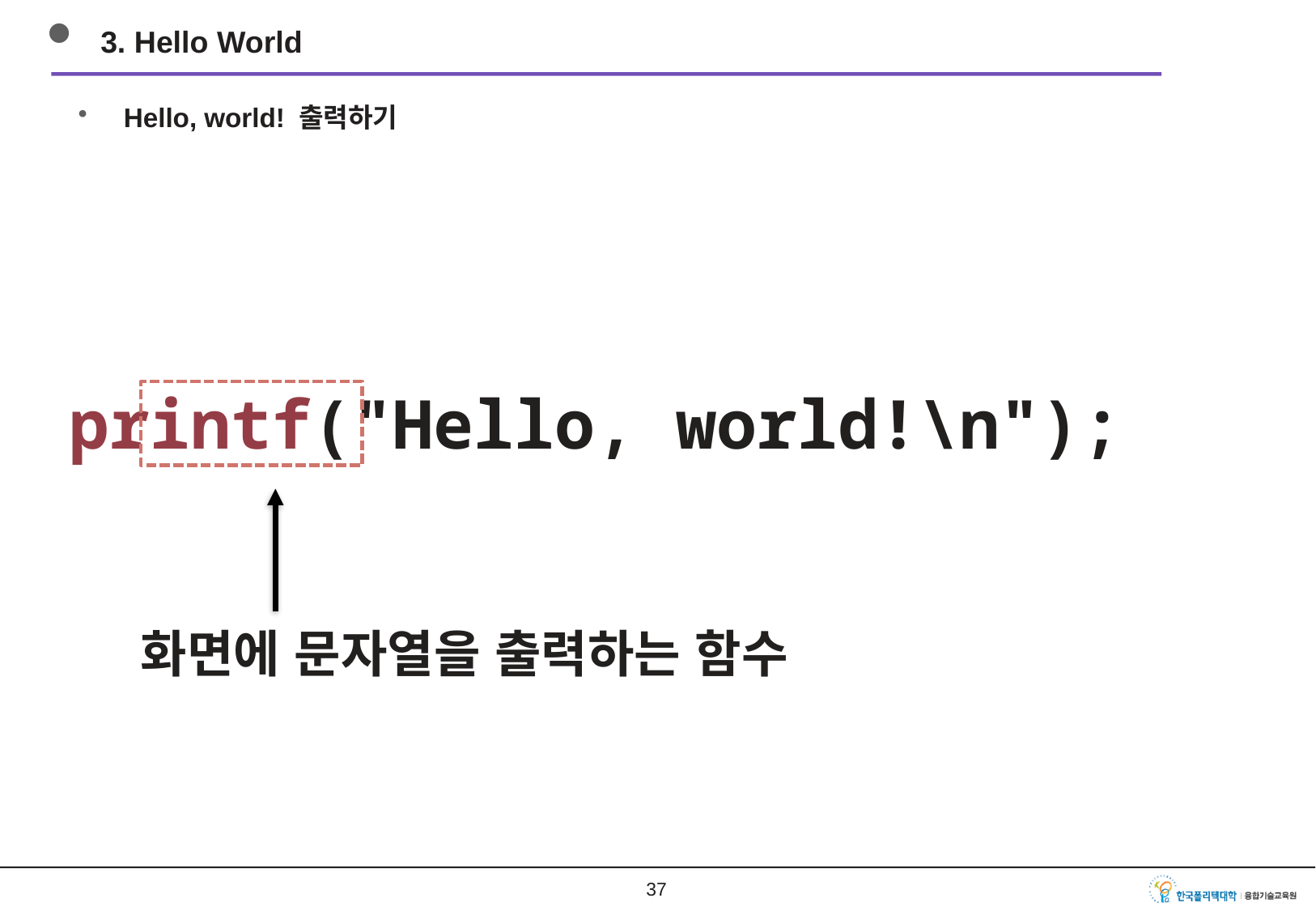

3. Hello World
Hello, world! 출력하기
printf("Hello, world!\n");

화면에 문자열을 출력하는 함수
37